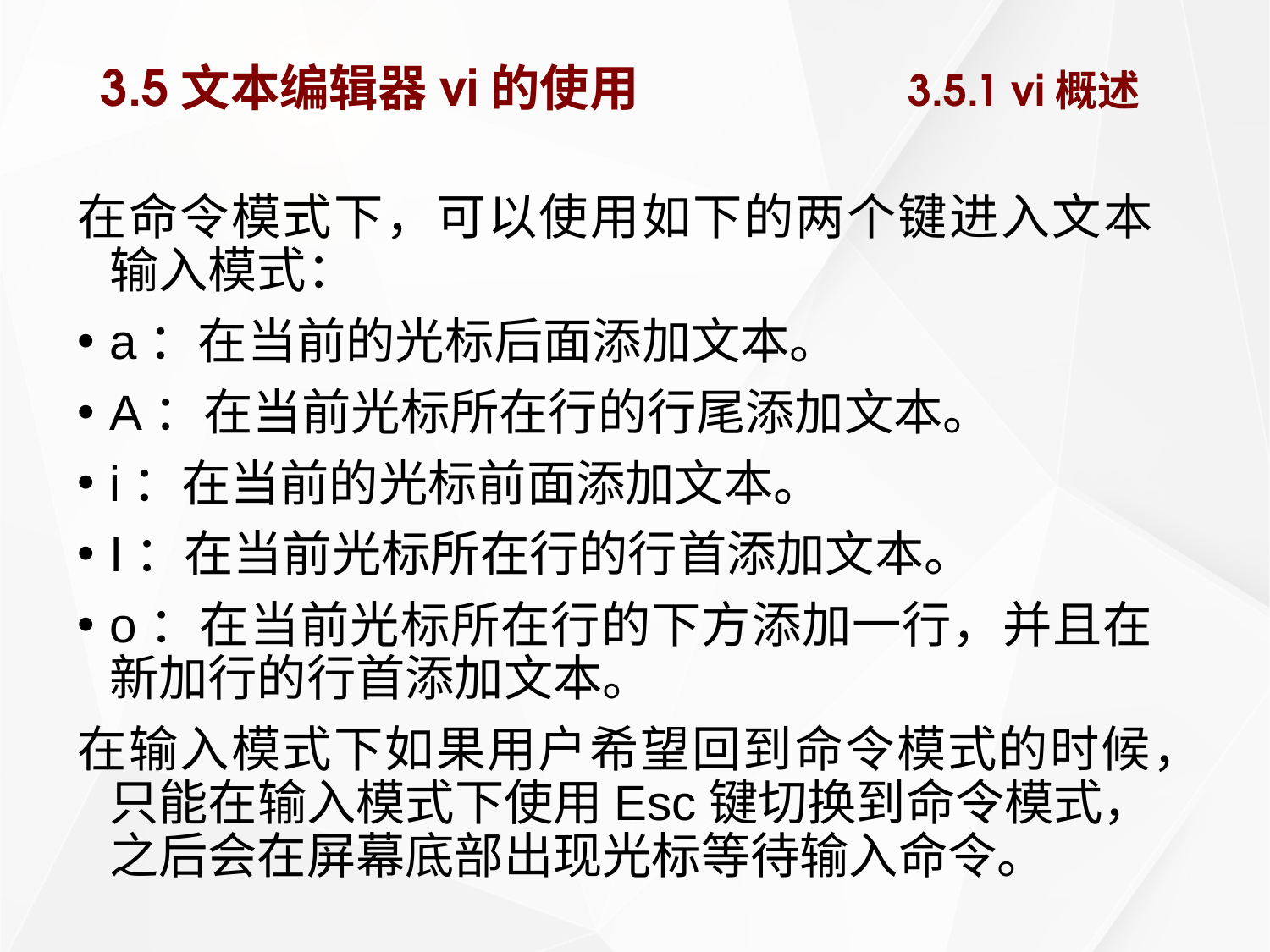

# 3.5文本编辑器vi的使用		   3.5.1 vi概述
在命令模式下，可以使用如下的两个键进入文本输入模式：
a：在当前的光标后面添加文本。
A：在当前光标所在行的行尾添加文本。
i：在当前的光标前面添加文本。
I：在当前光标所在行的行首添加文本。
o：在当前光标所在行的下方添加一行，并且在新加行的行首添加文本。
在输入模式下如果用户希望回到命令模式的时候，只能在输入模式下使用Esc键切换到命令模式，之后会在屏幕底部出现光标等待输入命令。